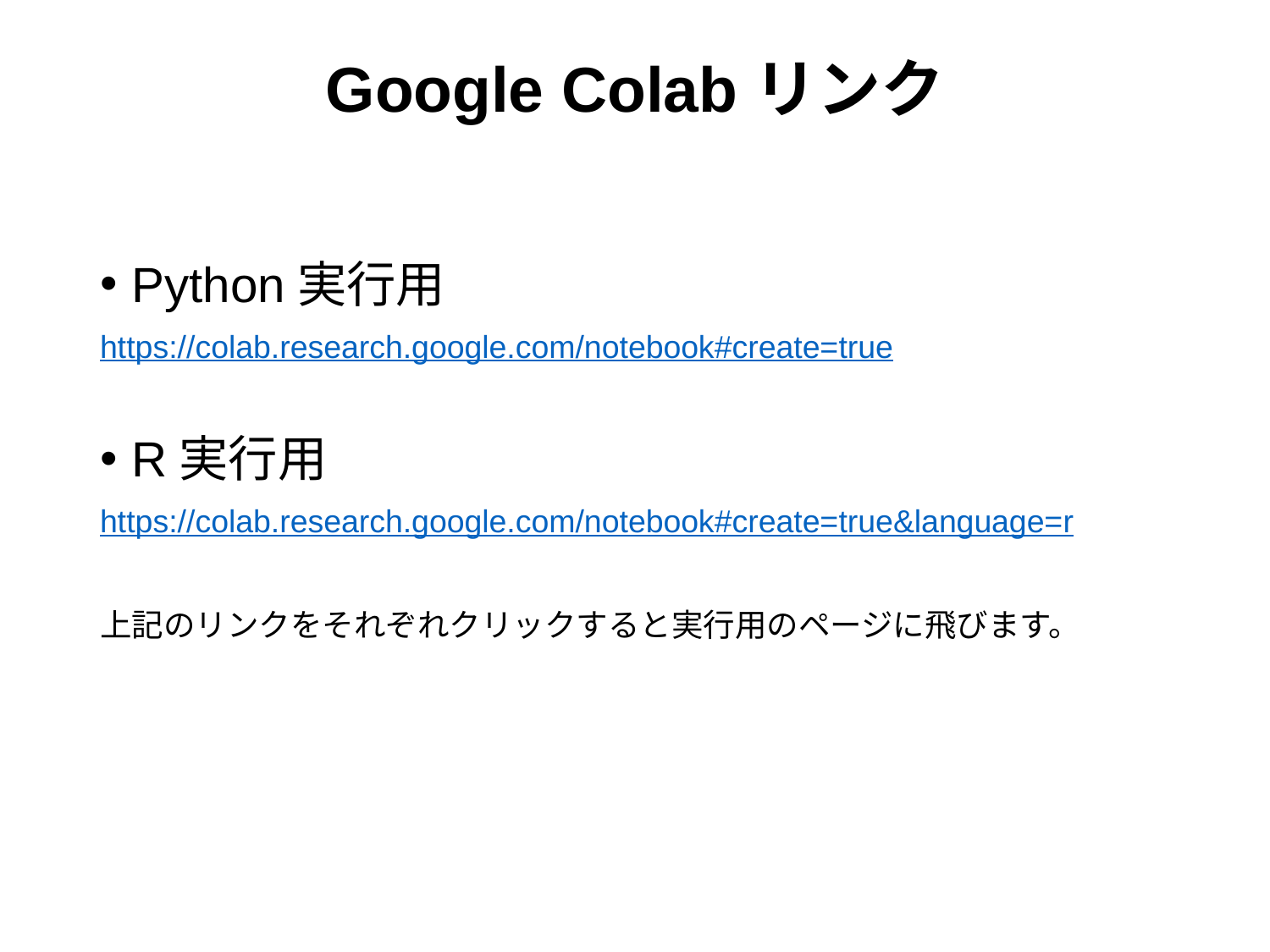

# Google Colabリンク
Python実行用
https://colab.research.google.com/notebook#create=true

R実行用
https://colab.research.google.com/notebook#create=true&language=r

上記のリンクをそれぞれクリックすると実行用のページに飛びます。